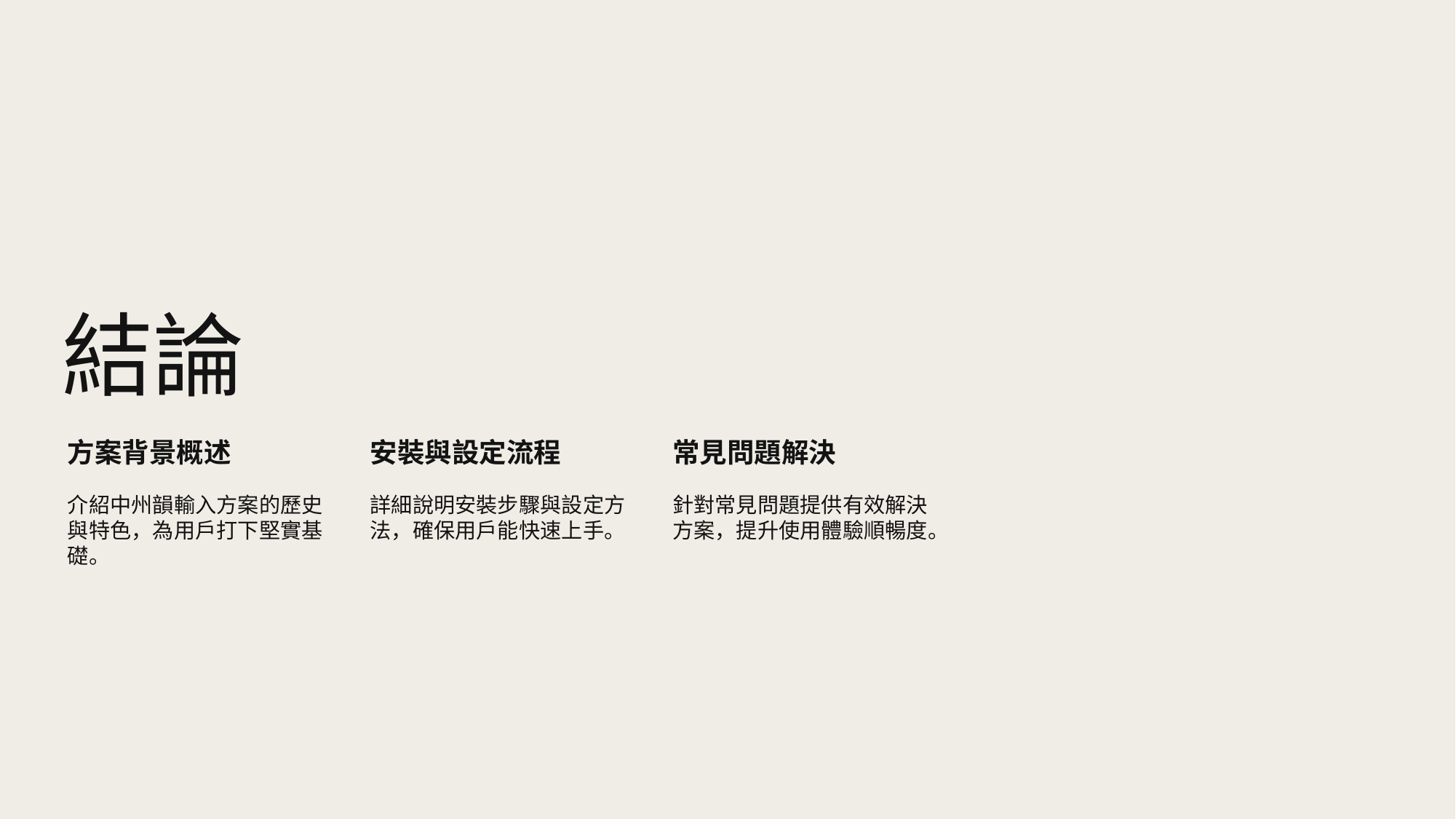

# 結論
方案背景概述
介紹中州韻輸入方案的歷史與特色，為用戶打下堅實基礎。
安裝與設定流程
詳細說明安裝步驟與設定方法，確保用戶能快速上手。
常見問題解決
針對常見問題提供有效解決方案，提升使用體驗順暢度。